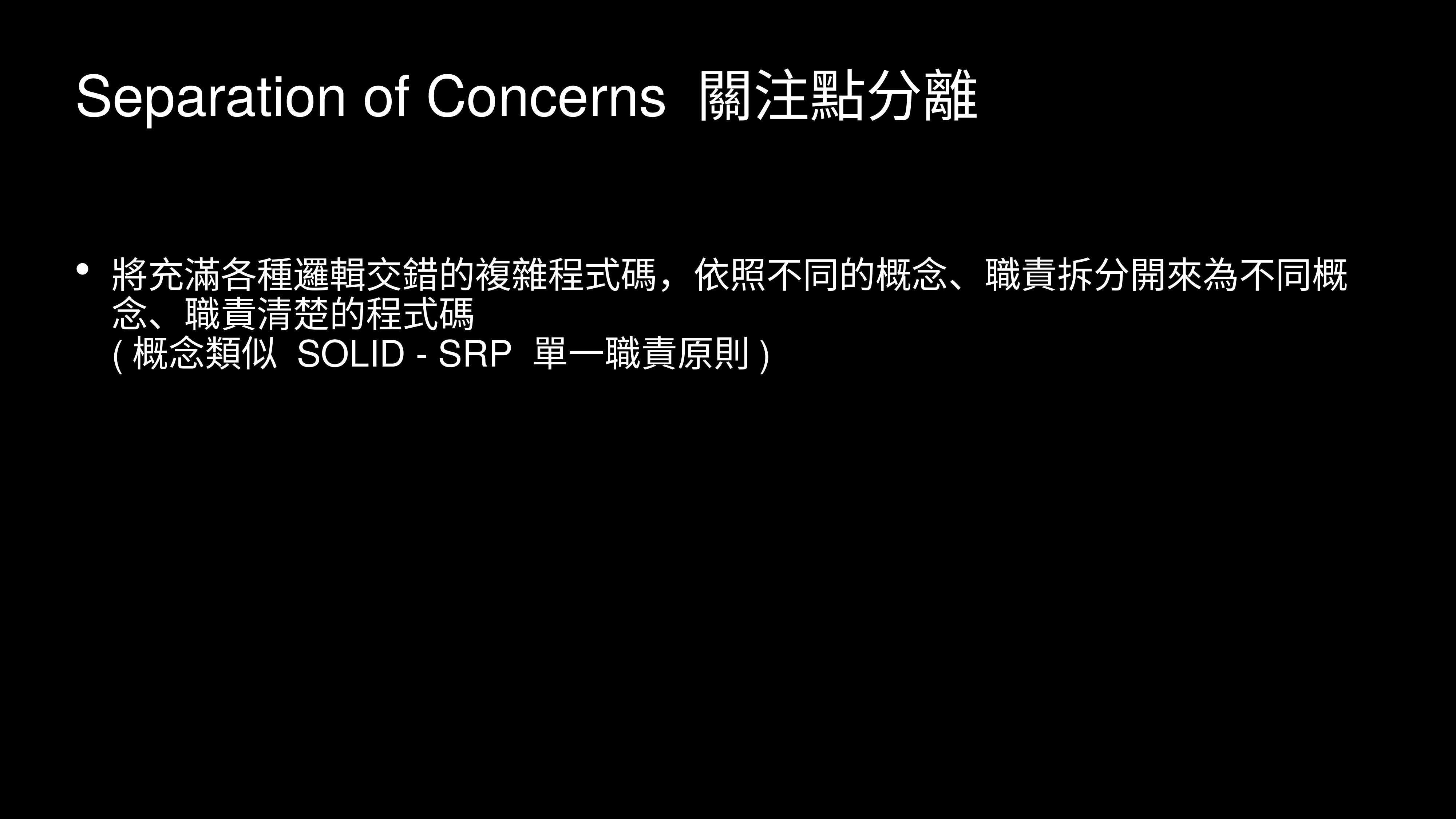

# Separation of Concerns 關注點分離
將充滿各種邏輯交錯的複雜程式碼，依照不同的概念、職責拆分開來為不同概念、職責清楚的程式碼
(概念類似 SOLID - SRP 單一職責原則)